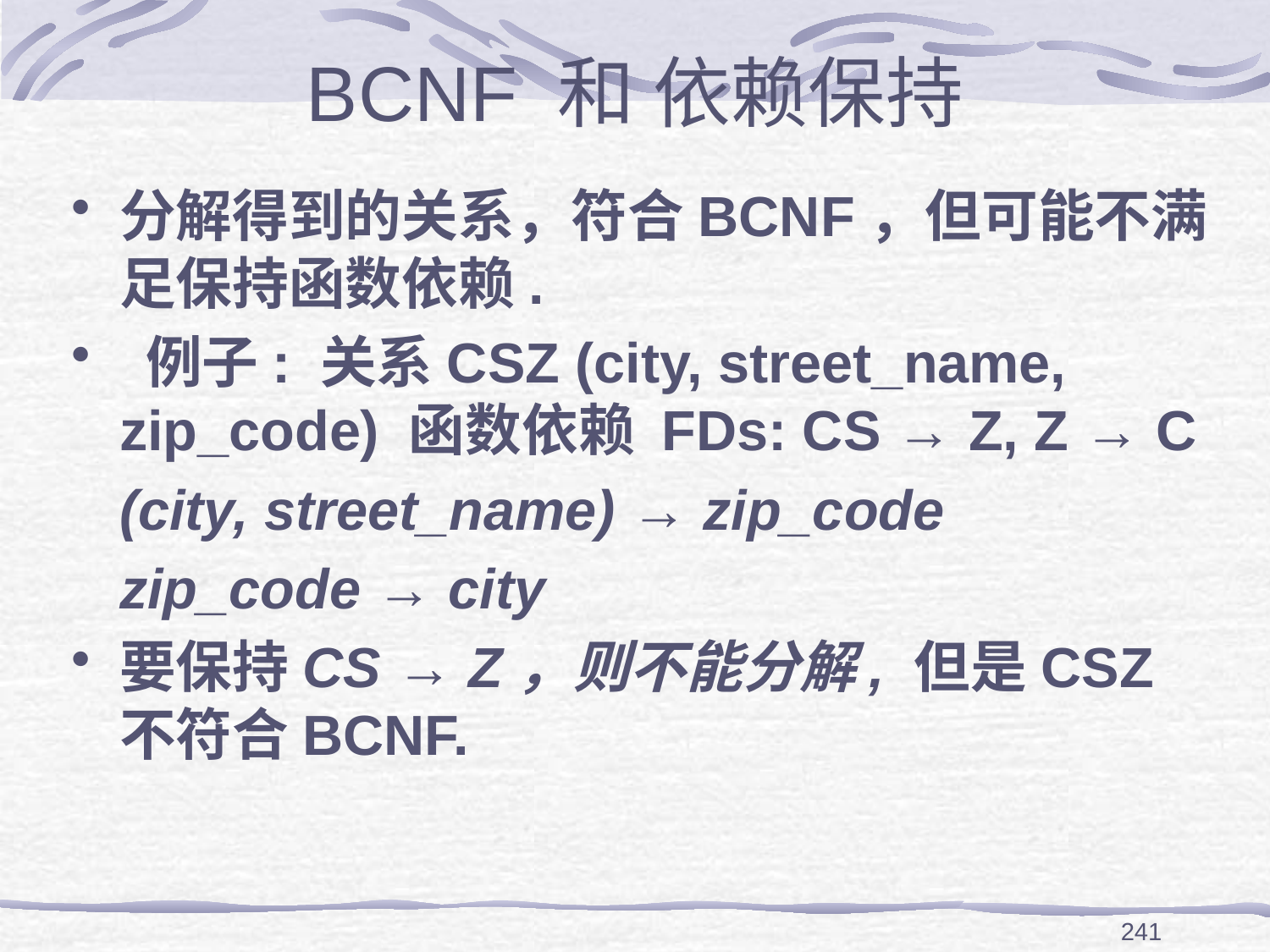

# BCNF 和 依赖保持
分解得到的关系，符合BCNF，但可能不满足保持函数依赖.
 例子: 关系CSZ (city, street_name, zip_code) 函数依赖 FDs: CS → Z, Z → C
	(city, street_name) → zip_code
	zip_code → city
要保持CS → Z，则不能分解, 但是CSZ 不符合BCNF.
241